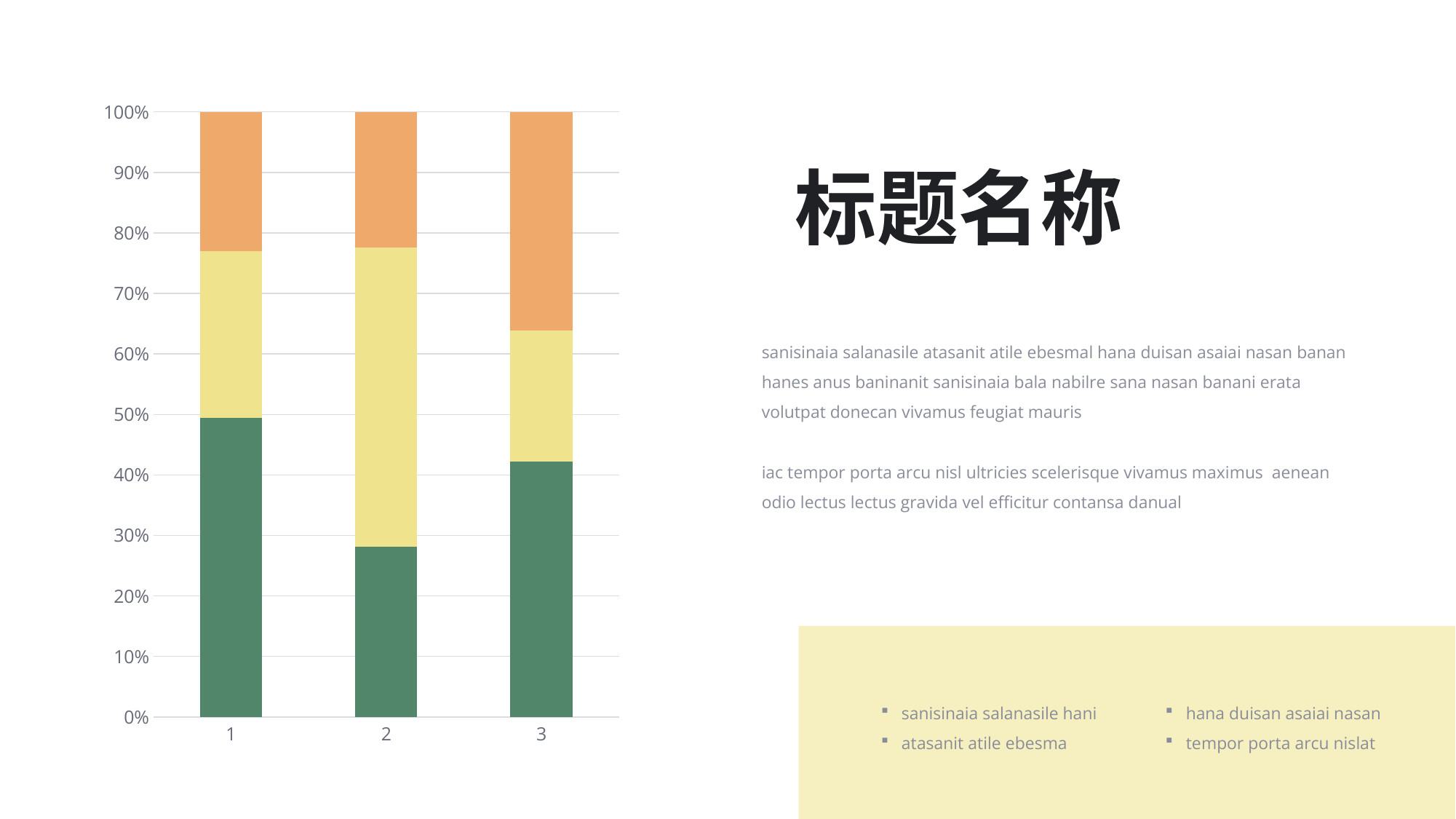

### Chart

| Category | Series 1 | Series 2 | Series 3 |
|---|---|---|---|
| 1 | 4.3 | 2.4 | 2.0 |
| 2 | 2.5 | 4.4 | 2.0 |
| 3 | 3.5 | 1.8 | 3.0 |
标题名称
sanisinaia salanasile atasanit atile ebesmal hana duisan asaiai nasan banan hanes anus baninanit sanisinaia bala nabilre sana nasan banani erata volutpat donecan vivamus feugiat mauris

iac tempor porta arcu nisl ultricies scelerisque vivamus maximus  aenean odio lectus lectus gravida vel efficitur contansa danual

sanisinaia salanasile hani
atasanit atile ebesma
hana duisan asaiai nasan
tempor porta arcu nislat